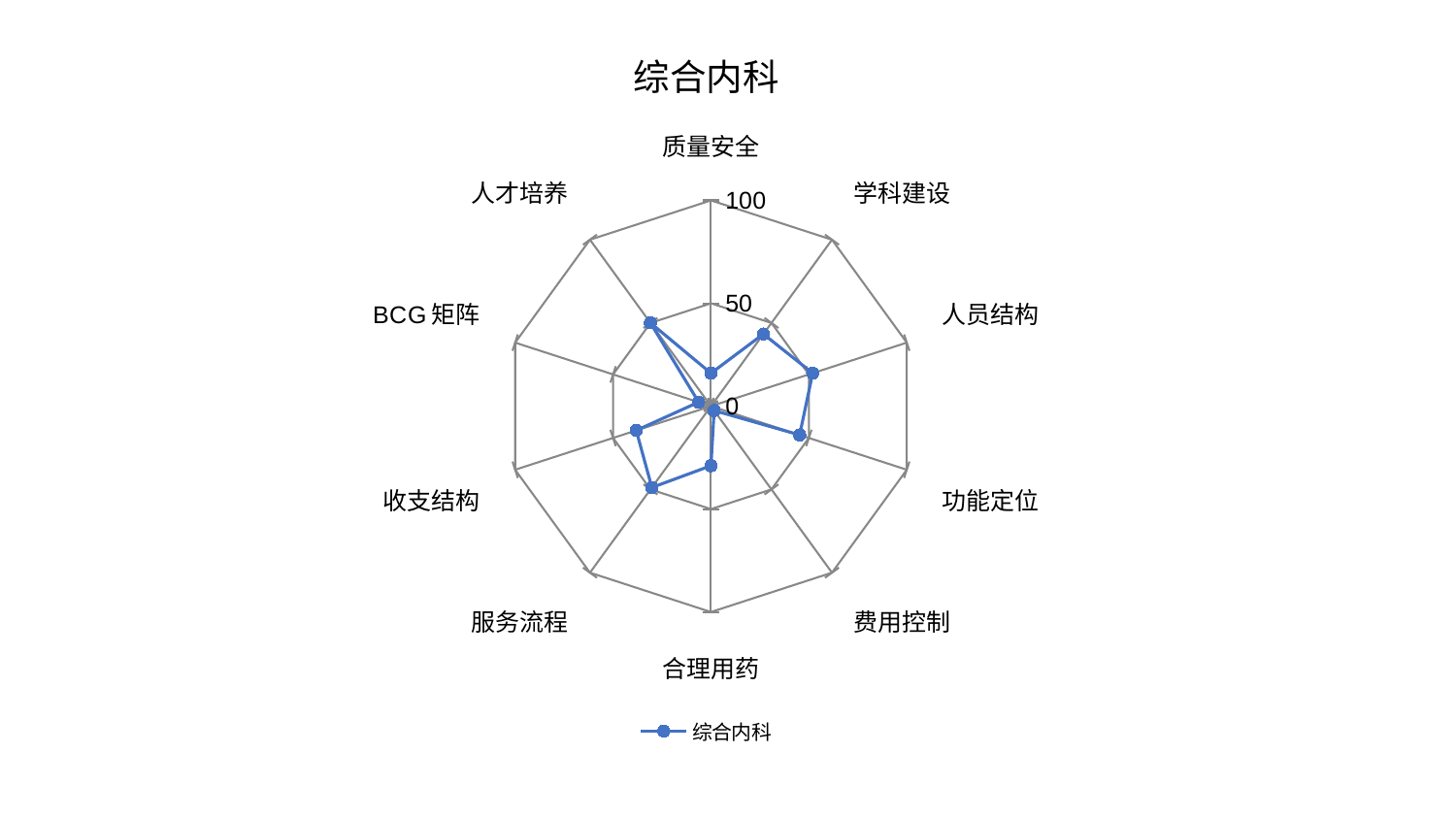

### Chart: 综合内科

| Category | 综合内科 |
|---|---|
| 质量安全 | 16.033295760051292 |
| 学科建设 | 43.3280909303677 |
| 人员结构 | 51.95210672793539 |
| 功能定位 | 45.30699329468807 |
| 费用控制 | 2.6419796589806808 |
| 合理用药 | 28.939137992813805 |
| 服务流程 | 48.860899163253215 |
| 收支结构 | 38.18910032767207 |
| BCG矩阵 | 6.314452114611529 |
| 人才培养 | 50.05242317029879 |
142